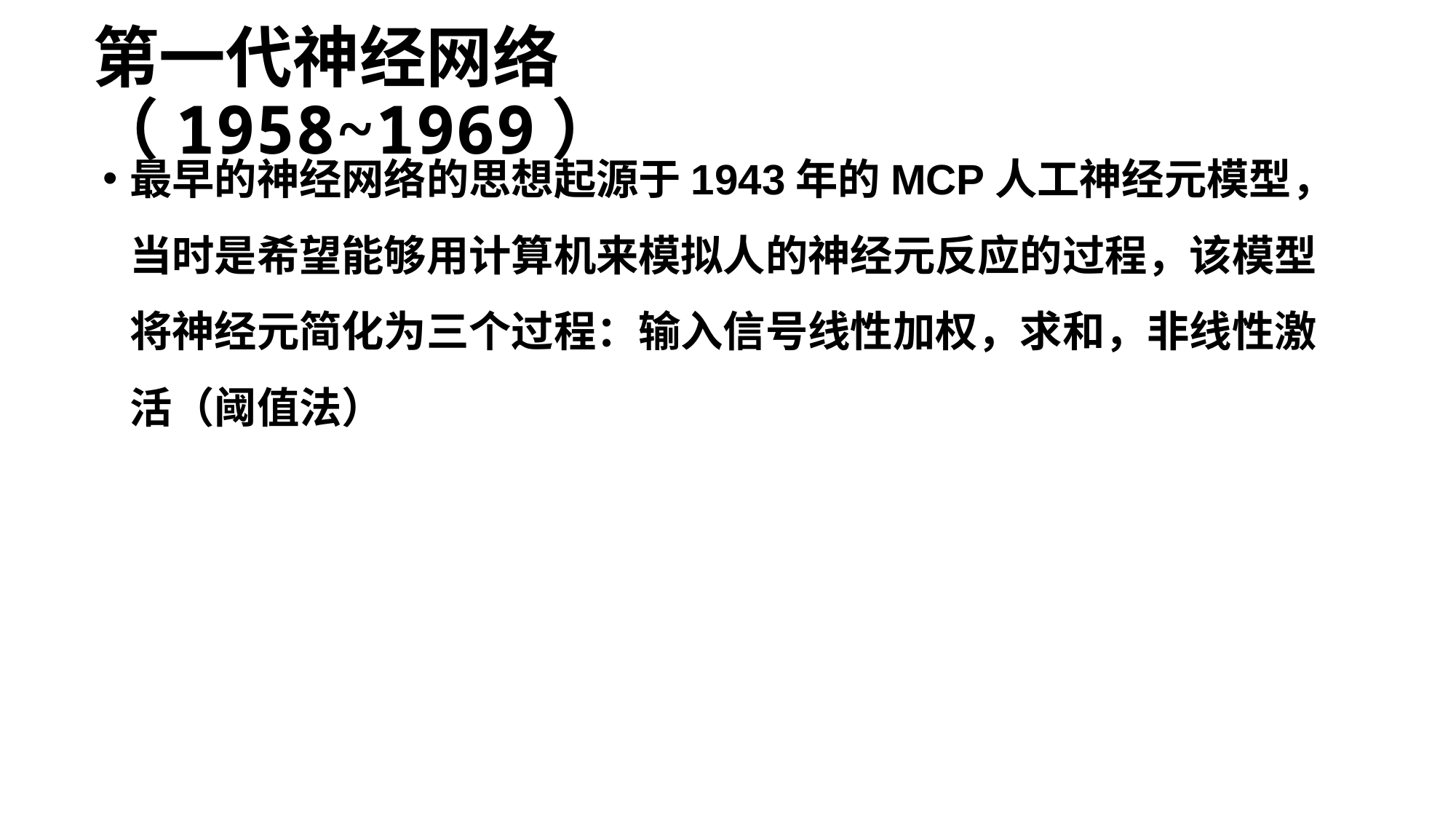

第一代神经网络（1958~1969）
最早的神经网络的思想起源于1943年的MCP人工神经元模型，当时是希望能够用计算机来模拟人的神经元反应的过程，该模型将神经元简化为三个过程：输入信号线性加权，求和，非线性激活（阈值法）